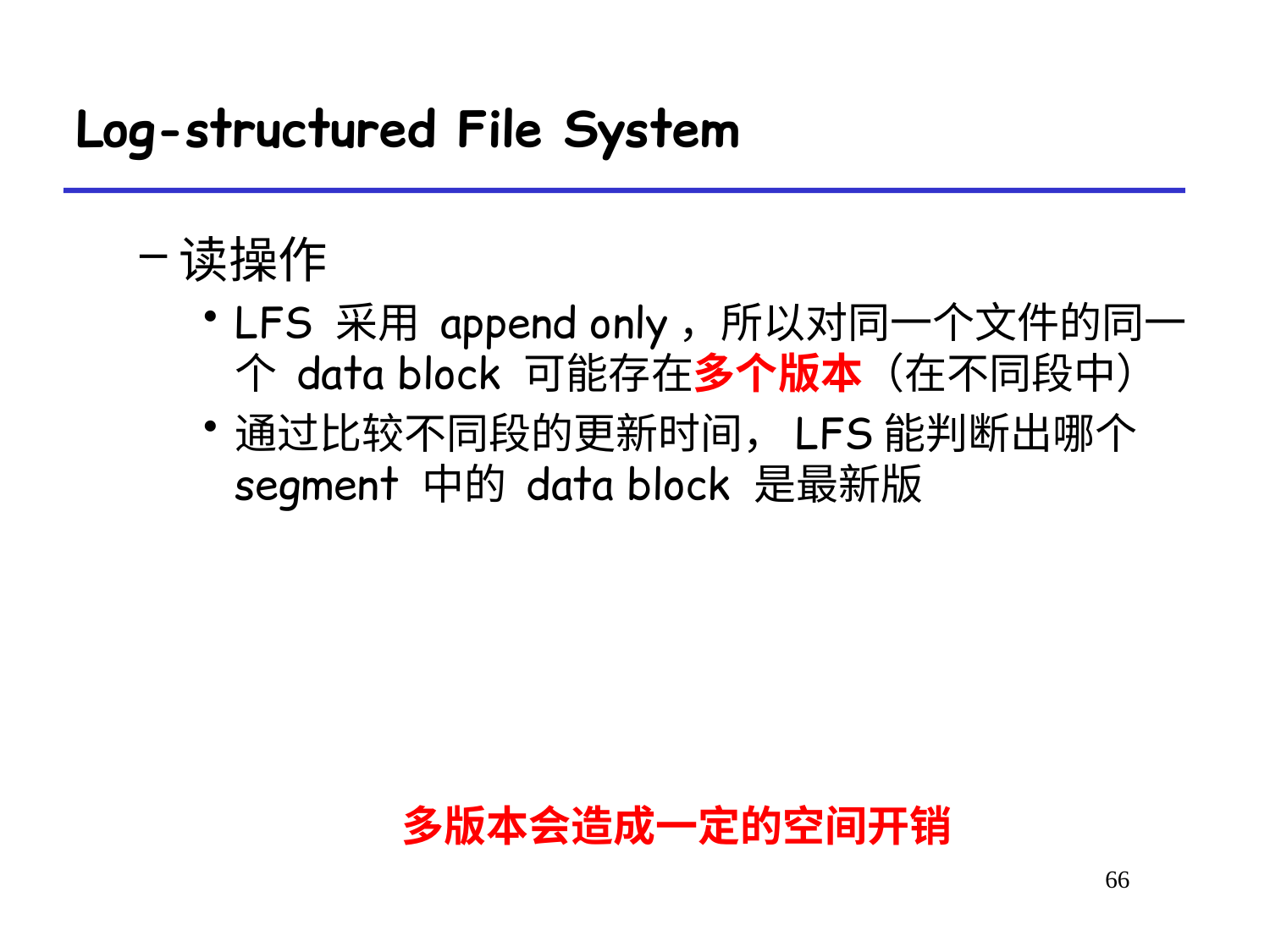

# Log-structured File System
读操作
LFS 采用 append only，所以对同一个文件的同一个 data block 可能存在多个版本（在不同段中）
通过比较不同段的更新时间，LFS能判断出哪个 segment 中的 data block 是最新版
多版本会造成一定的空间开销
66